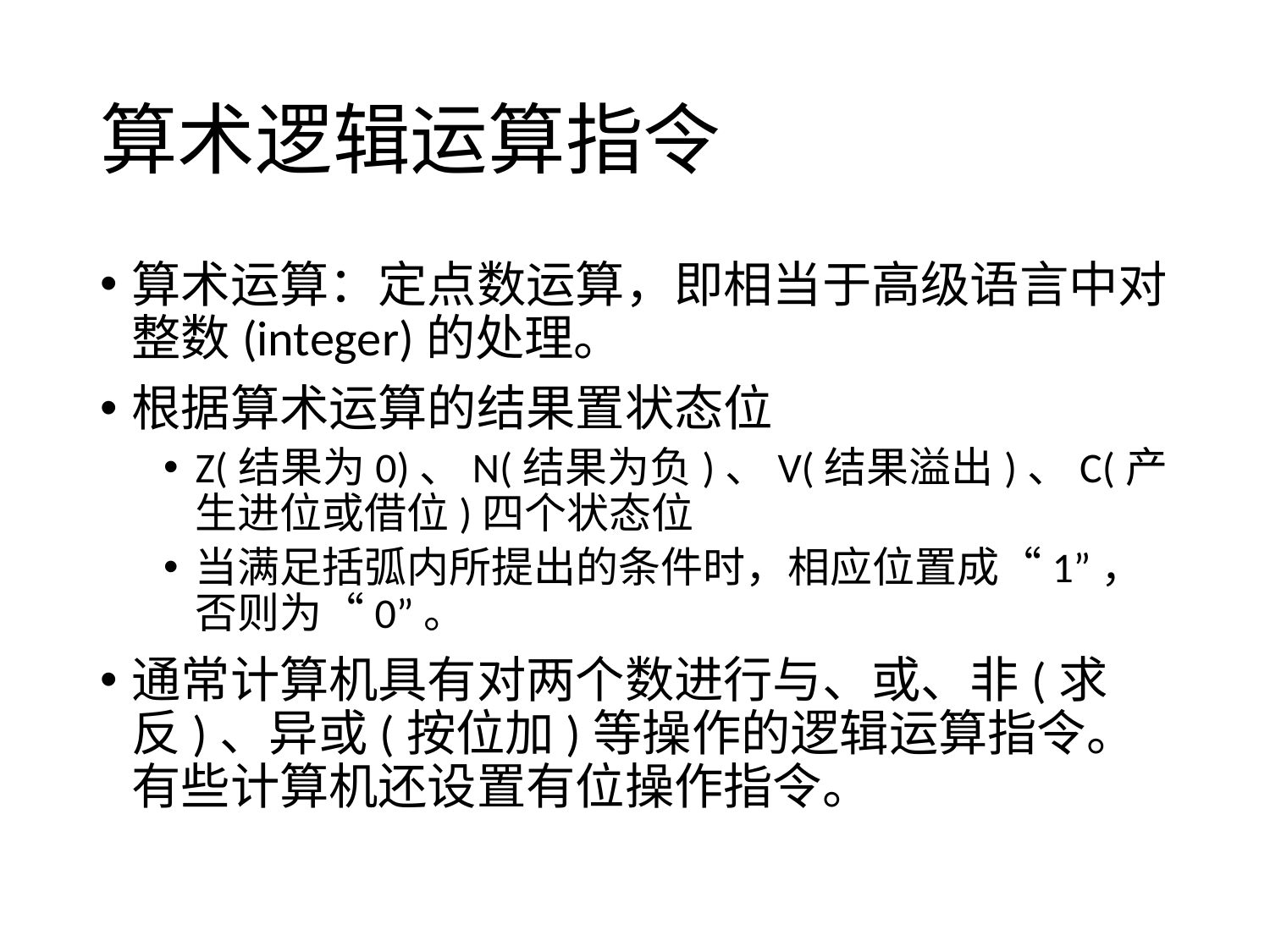

# 算术逻辑运算指令
算术运算：定点数运算，即相当于高级语言中对整数(integer)的处理。
根据算术运算的结果置状态位
Z(结果为0)、N(结果为负)、V(结果溢出)、C(产生进位或借位)四个状态位
当满足括弧内所提出的条件时，相应位置成“1”，否则为“0”。
通常计算机具有对两个数进行与、或、非(求反)、异或(按位加)等操作的逻辑运算指令。有些计算机还设置有位操作指令。